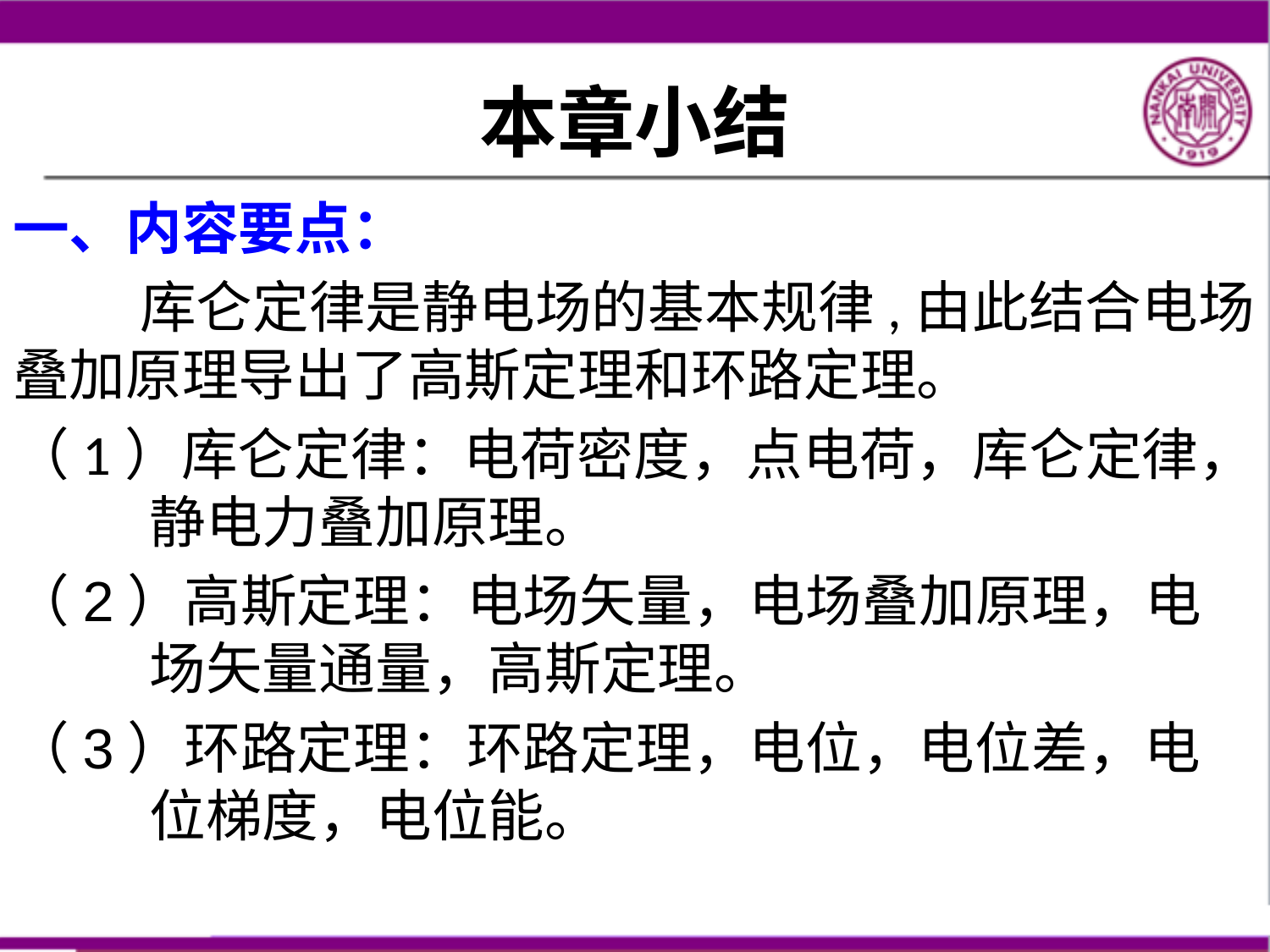

# 本章小结
一、内容要点：
	库仑定律是静电场的基本规律,由此结合电场叠加原理导出了高斯定理和环路定理。
（1）库仑定律：电荷密度，点电荷，库仑定律，静电力叠加原理。
（2）高斯定理：电场矢量，电场叠加原理，电场矢量通量，高斯定理。
（3）环路定理：环路定理，电位，电位差，电位梯度，电位能。